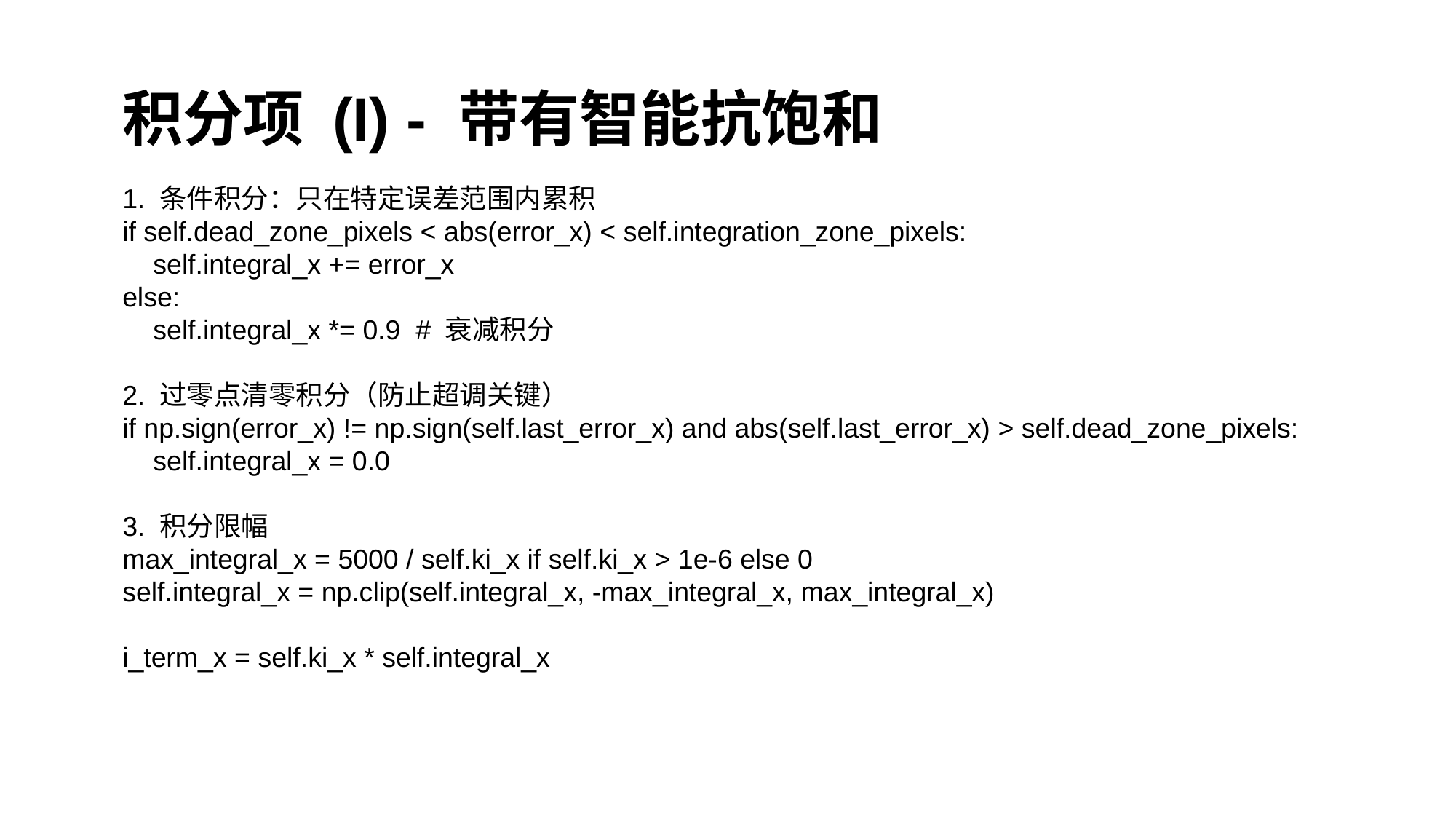

积分项 (I) - 带有智能抗饱和
1. 条件积分：只在特定误差范围内累积
if self.dead_zone_pixels < abs(error_x) < self.integration_zone_pixels:
    self.integral_x += error_x
else:
    self.integral_x *= 0.9  # 衰减积分

2. 过零点清零积分（防止超调关键）
if np.sign(error_x) != np.sign(self.last_error_x) and abs(self.last_error_x) > self.dead_zone_pixels:
    self.integral_x = 0.0

3. 积分限幅
max_integral_x = 5000 / self.ki_x if self.ki_x > 1e-6 else 0
self.integral_x = np.clip(self.integral_x, -max_integral_x, max_integral_x)

i_term_x = self.ki_x * self.integral_x